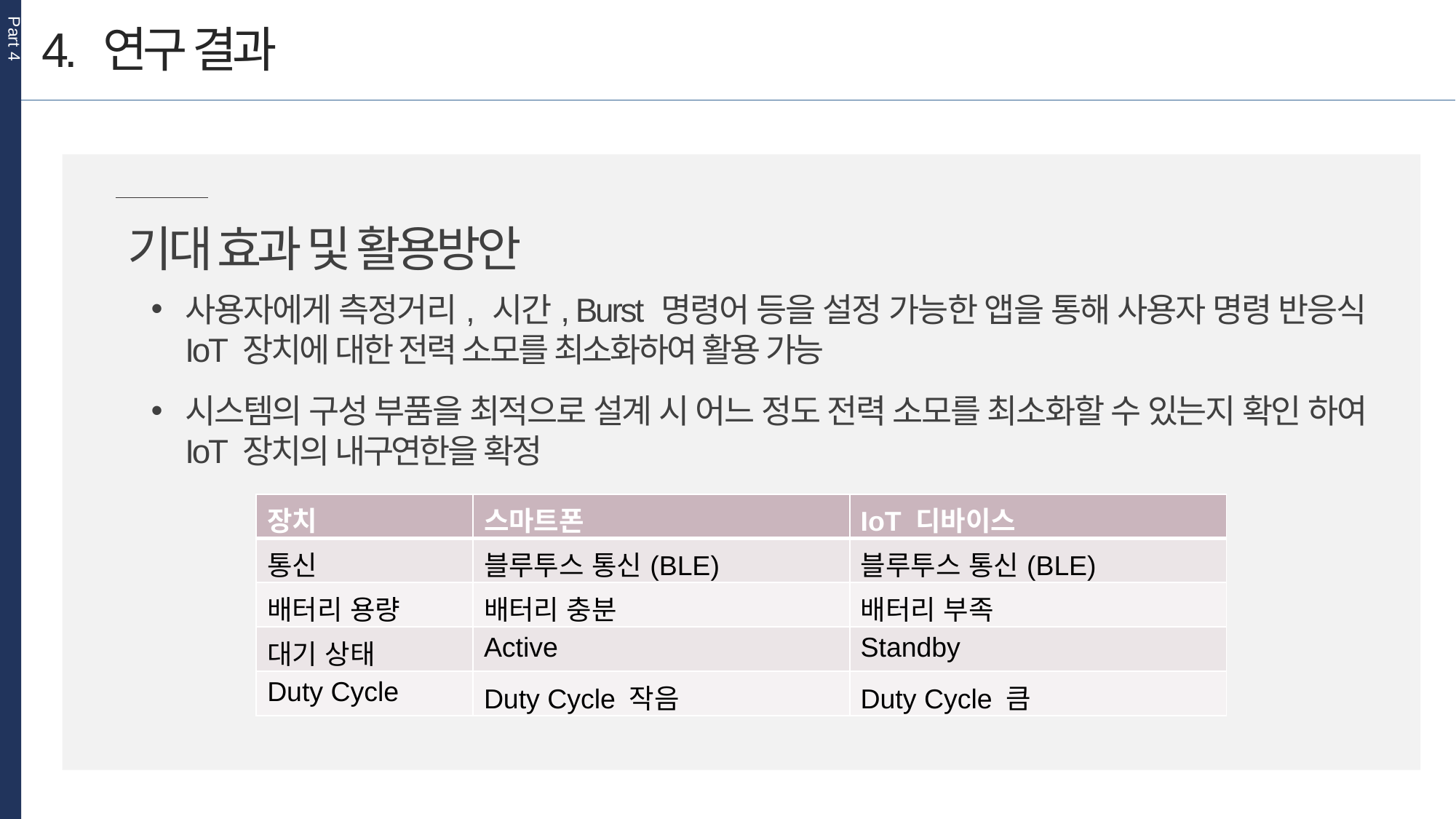

Part 4
4. 연구 결과

기대 효과 및 활용방안
사용자에게 측정거리, 시간, Burst 명령어 등을 설정 가능한 앱을 통해 사용자 명령 반응식 IoT 장치에 대한 전력 소모를 최소화하여 활용 가능

시스템의 구성 부품을 최적으로 설계 시 어느 정도 전력 소모를 최소화할 수 있는지 확인 하여 IoT 장치의 내구연한을 확정
| 장치 | 스마트폰 | IoT 디바이스 |
| --- | --- | --- |
| 통신 | 블루투스 통신(BLE) | 블루투스 통신(BLE) |
| 배터리 용량 | 배터리 충분 | 배터리 부족 |
| 대기 상태 | Active | Standby |
| Duty Cycle | Duty Cycle 작음 | Duty Cycle 큼 |